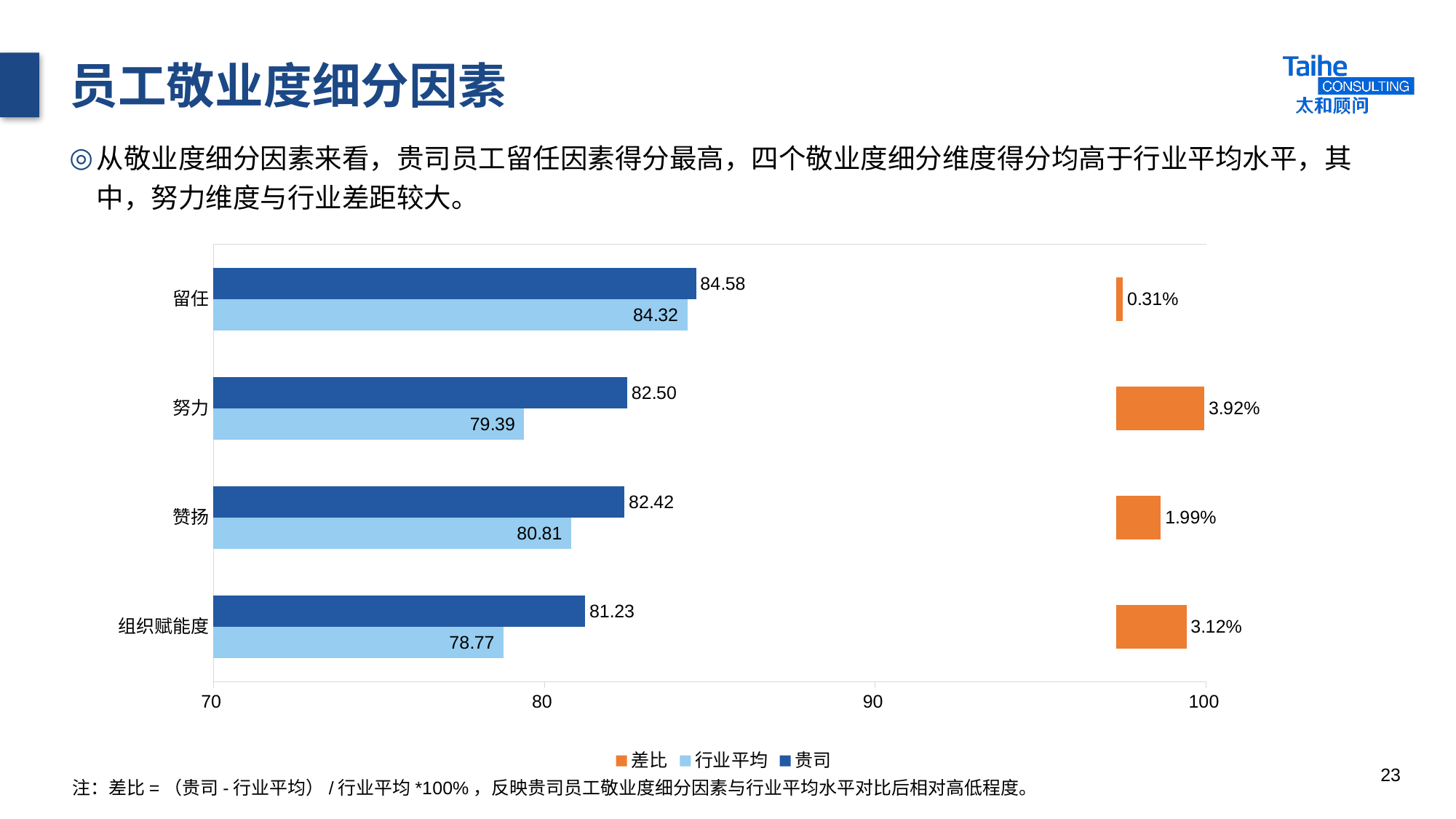

# 员工敬业度细分因素
从敬业度细分因素来看，贵司员工留任因素得分最高，四个敬业度细分维度得分均高于行业平均水平，其中，努力维度与行业差距较大。

### Chart

| Category | 贵司 | 行业平均 | 差比 |
|---|---|---|---|
| 留任 | 84.58 | 84.32 | 0.00308349146110063 |
| 努力 | 82.5 | 79.39 | 0.03917369945837006 |
| 赞扬 | 82.42 | 80.81 | 0.019923276822175467 |
| 组织赋能度 | 81.23 | 78.77 | 0.031230163767932057 |
23
注：差比=（贵司-行业平均）/行业平均*100%，反映贵司员工敬业度细分因素与行业平均水平对比后相对高低程度。